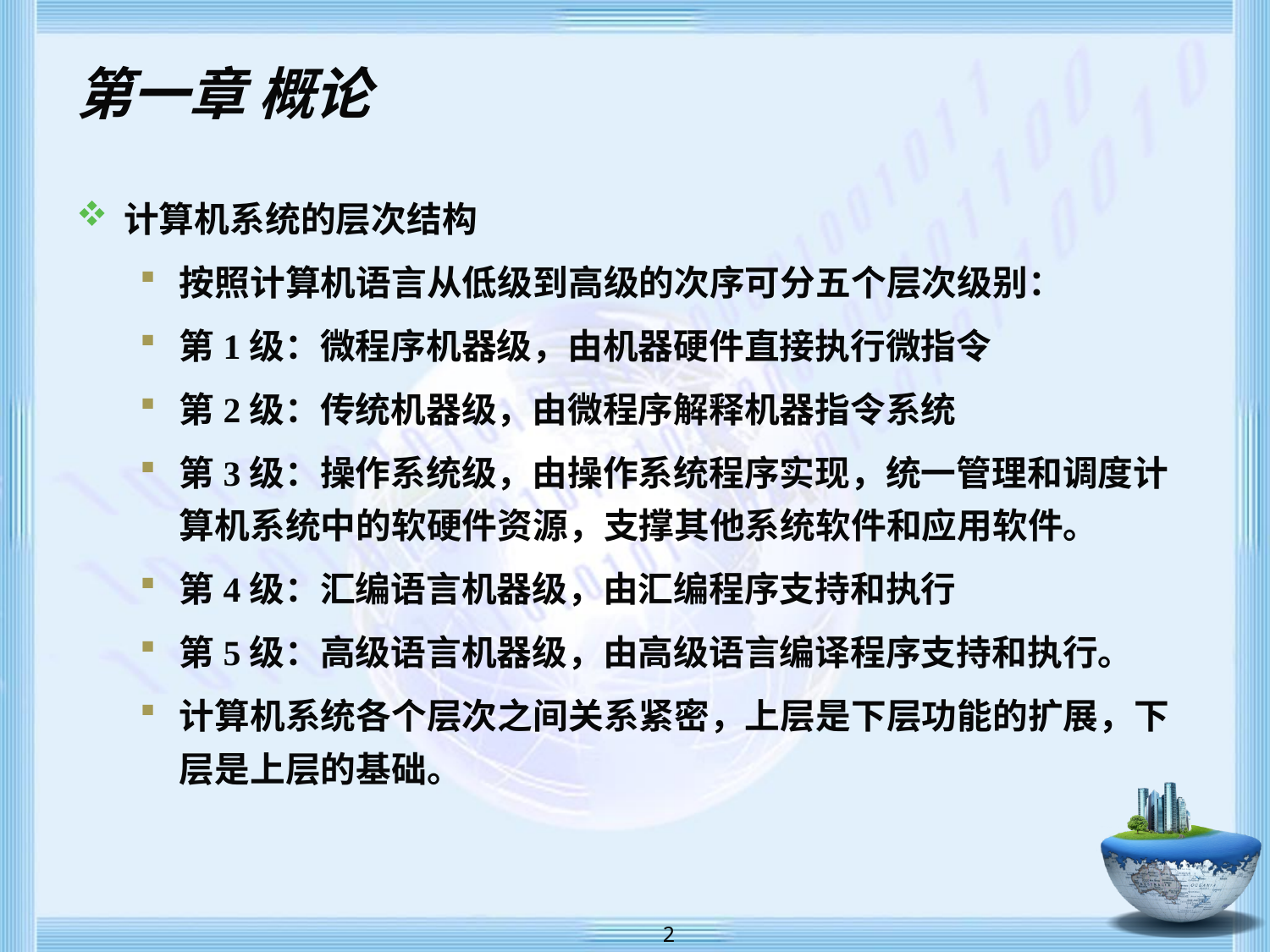

# 第一章 概论
计算机系统的层次结构
按照计算机语言从低级到高级的次序可分五个层次级别：
第1级：微程序机器级，由机器硬件直接执行微指令
第2级：传统机器级，由微程序解释机器指令系统
第3级：操作系统级，由操作系统程序实现，统一管理和调度计算机系统中的软硬件资源，支撑其他系统软件和应用软件。
第4级：汇编语言机器级，由汇编程序支持和执行
第5级：高级语言机器级，由高级语言编译程序支持和执行。
计算机系统各个层次之间关系紧密，上层是下层功能的扩展，下层是上层的基础。
    2